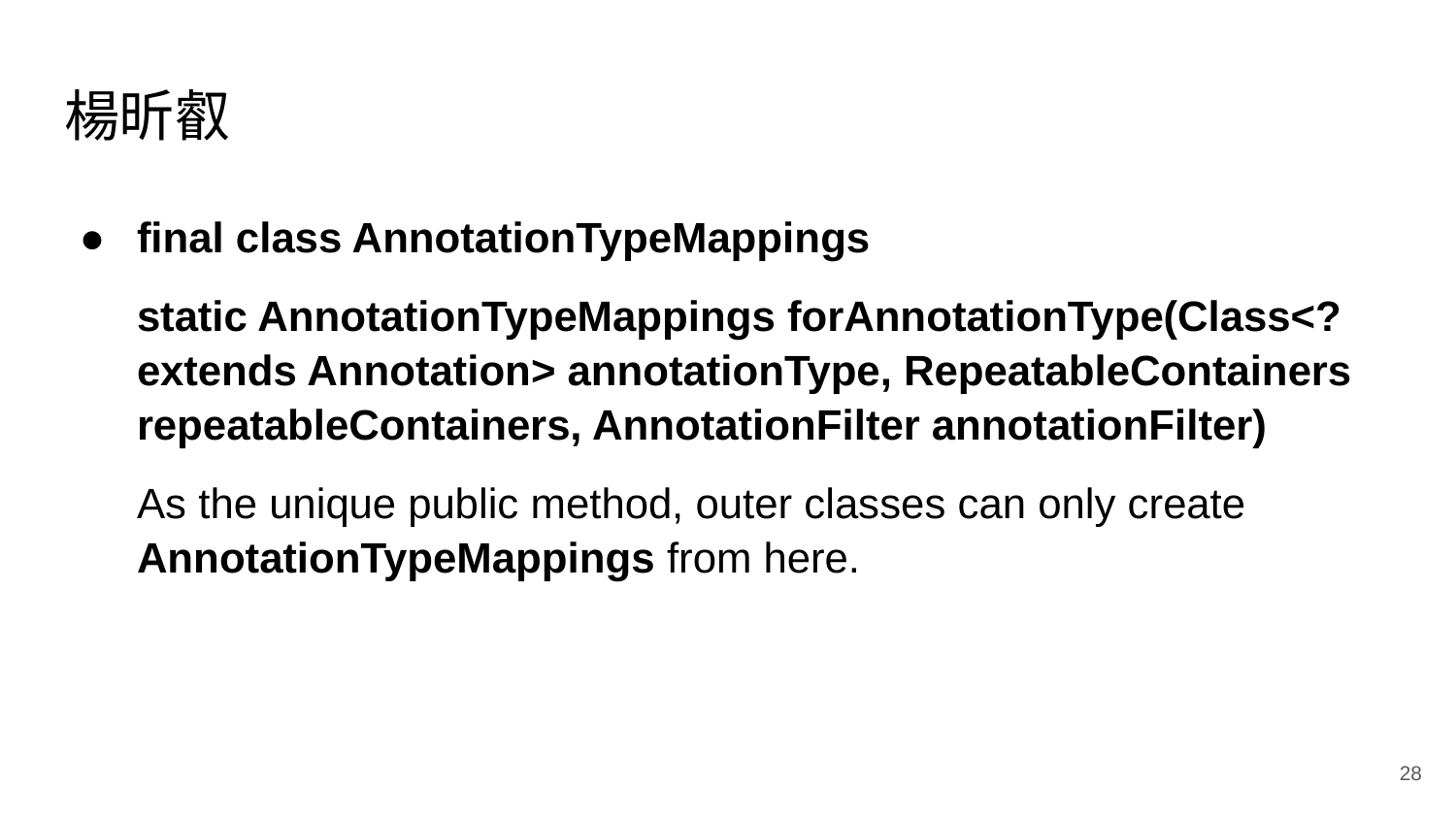

# 楊昕叡
final class AnnotationTypeMappings
static AnnotationTypeMappings forAnnotationType(Class<? extends Annotation> annotationType, RepeatableContainers repeatableContainers, AnnotationFilter annotationFilter)
As the unique public method, outer classes can only create AnnotationTypeMappings from here.
28